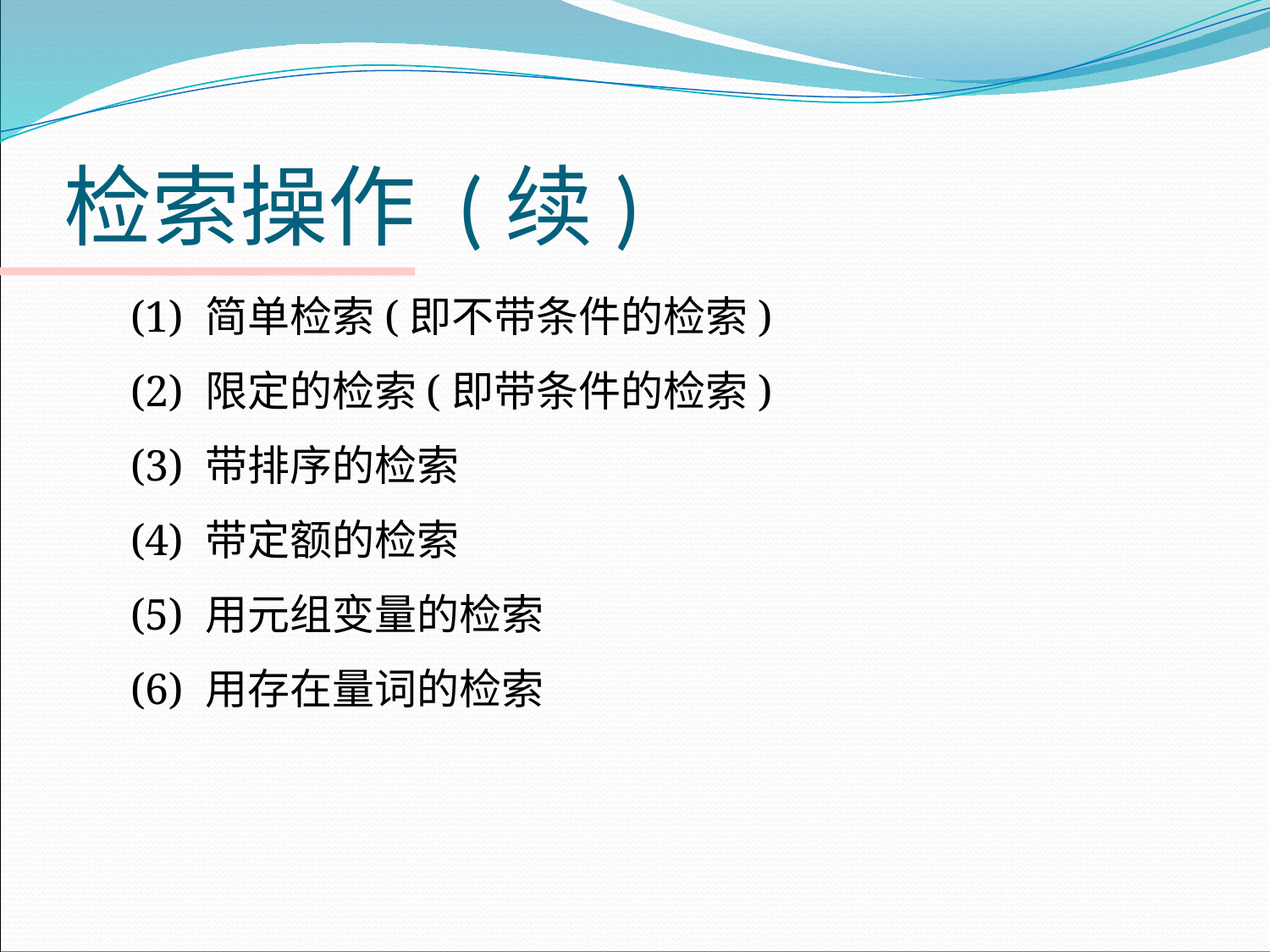

# 检索操作 (续)
(1) 简单检索(即不带条件的检索)
(2) 限定的检索(即带条件的检索)
(3) 带排序的检索
(4) 带定额的检索
(5) 用元组变量的检索
(6) 用存在量词的检索

202